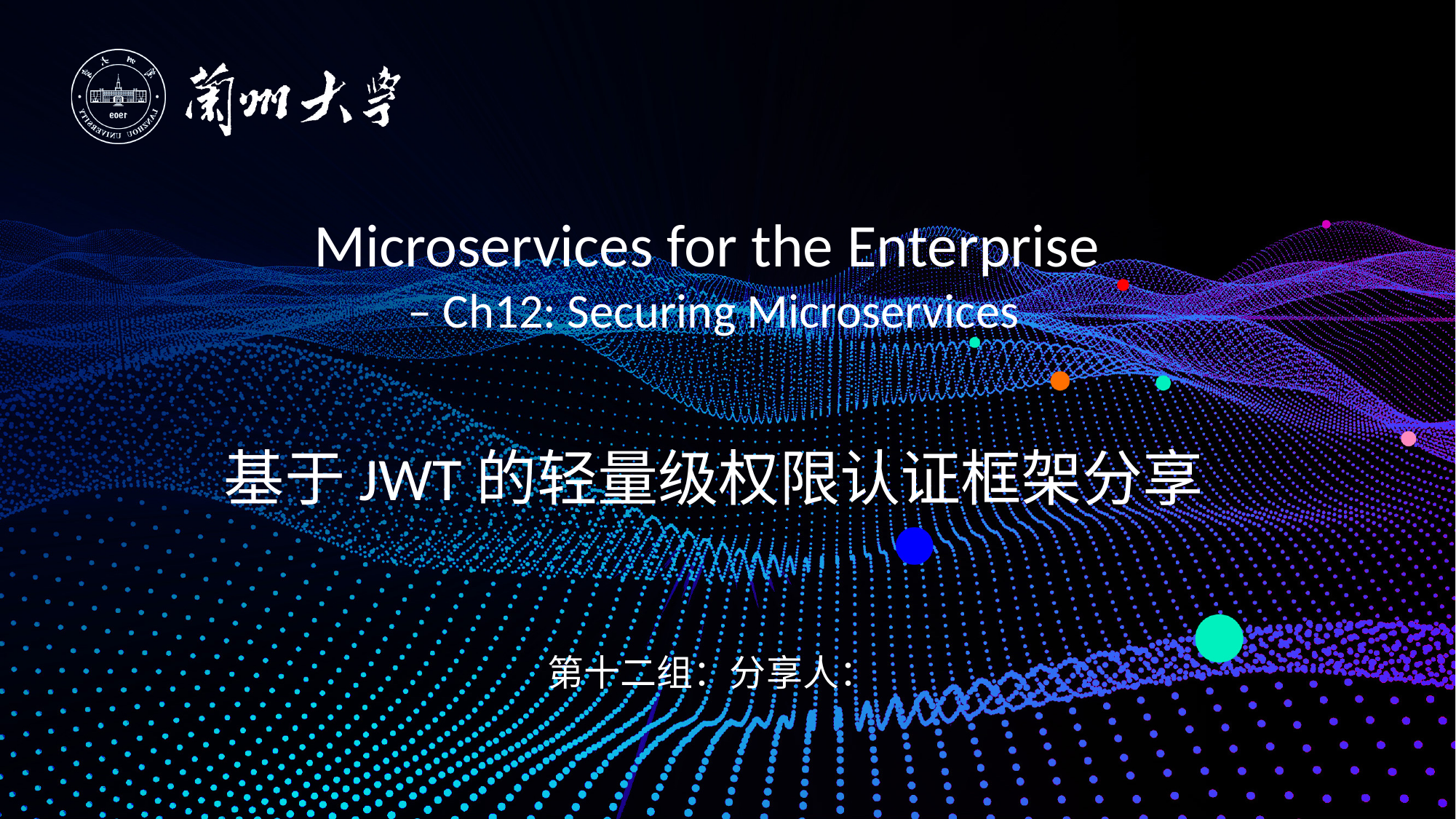

# Microservices for the Enterprise – Ch12: Securing Microservices
基于JWT的轻量级权限认证框架分享

第十二组：分享人：